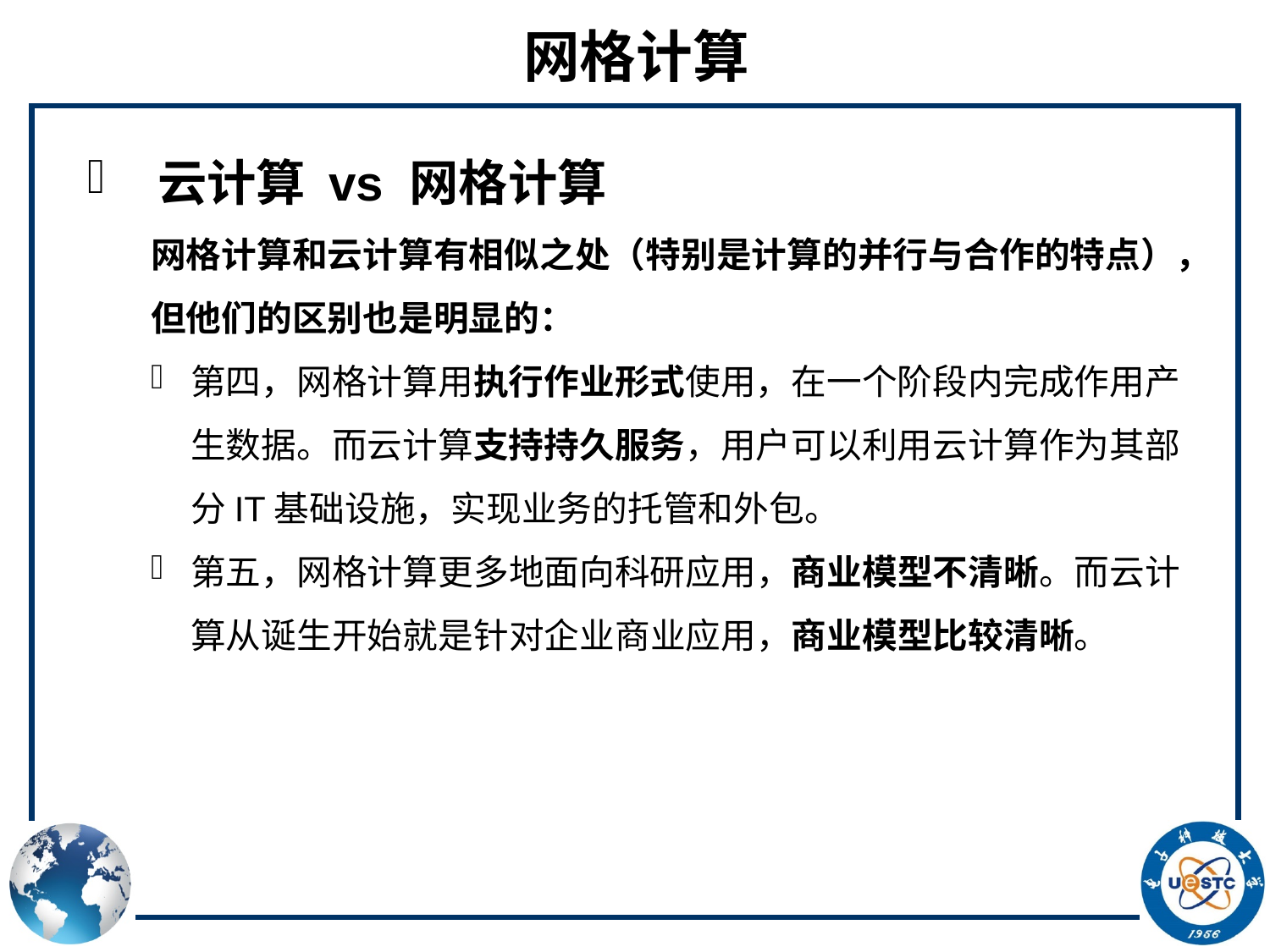

# 网格计算
 云计算 vs 网格计算
网格计算和云计算有相似之处（特别是计算的并行与合作的特点），但他们的区别也是明显的：
第四，网格计算用执行作业形式使用，在一个阶段内完成作用产生数据。而云计算支持持久服务，用户可以利用云计算作为其部分IT基础设施，实现业务的托管和外包。
第五，网格计算更多地面向科研应用，商业模型不清晰。而云计算从诞生开始就是针对企业商业应用，商业模型比较清晰。